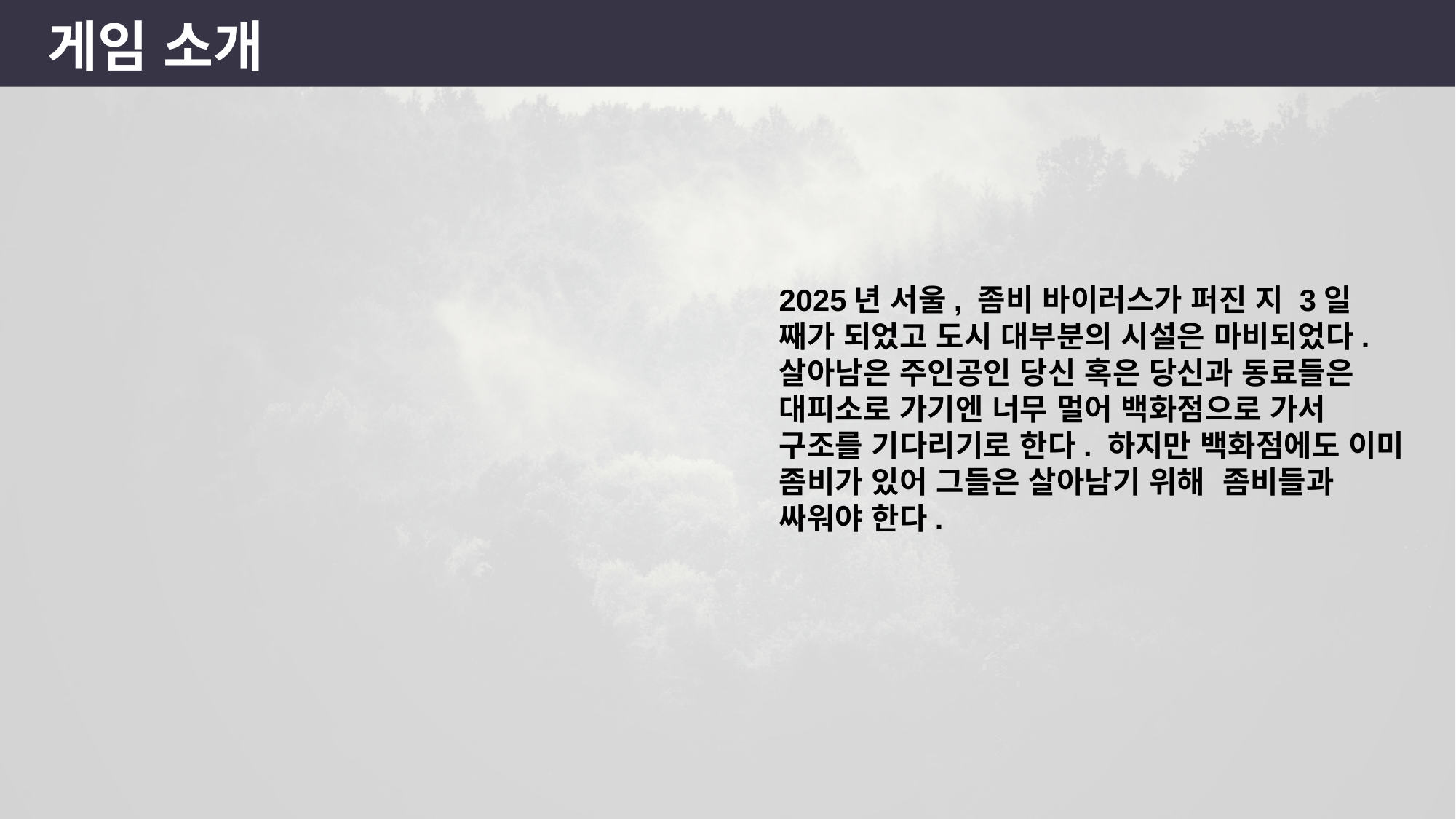

게임 소개
2025년 서울, 좀비 바이러스가 퍼진 지 3일 째가 되었고 도시 대부분의 시설은 마비되었다. 살아남은 주인공인 당신 혹은 당신과 동료들은 대피소로 가기엔 너무 멀어 백화점으로 가서 구조를 기다리기로 한다. 하지만 백화점에도 이미 좀비가 있어 그들은 살아남기 위해  좀비들과 싸워야 한다.